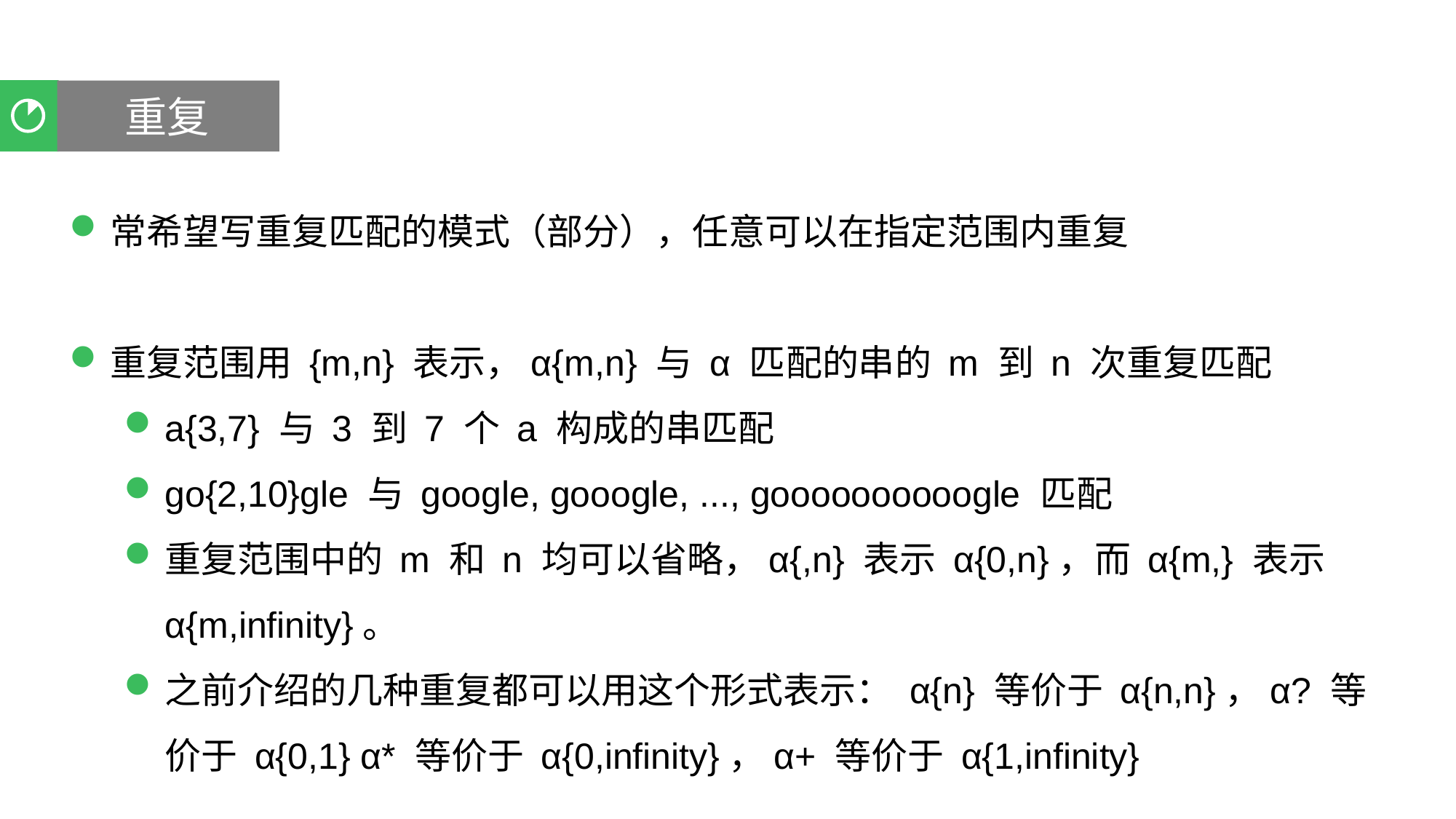

重复

聚类分析
常希望写重复匹配的模式（部分），任意可以在指定范围内重复

重复范围用 {m,n} 表示，α{m,n} 与 α 匹配的串的 m 到 n 次重复匹配
a{3,7} 与 3 到 7 个 a 构成的串匹配
go{2,10}gle 与 google, gooogle, ..., goooooooooogle 匹配
重复范围中的 m 和 n 均可以省略，α{,n} 表示 α{0,n}，而 α{m,} 表示 α{m,infinity}。
之前介绍的几种重复都可以用这个形式表示： α{n} 等价于 α{n,n}，α? 等价于 α{0,1} α* 等价于 α{0,infinity}，α+ 等价于 α{1,infinity}